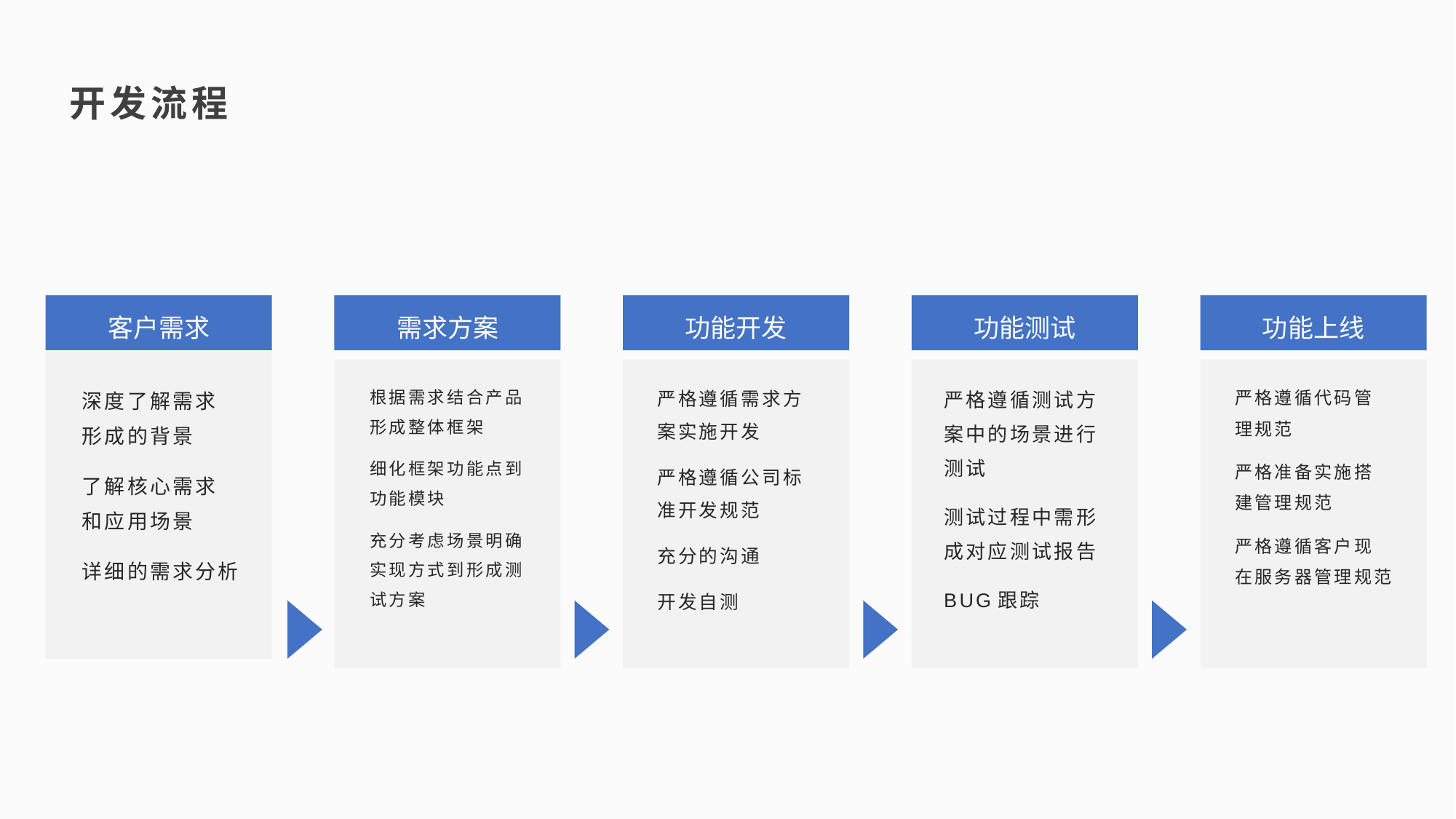

开发流程
客户需求
需求方案
功能开发
功能测试
功能上线

深度了解需求形成的背景
了解核心需求和应用场景
详细的需求分析
根据需求结合产品形成整体框架
细化框架功能点到功能模块
充分考虑场景明确实现方式到形成测试方案
严格遵循需求方案实施开发
严格遵循公司标准开发规范
充分的沟通
开发自测
严格遵循测试方案中的场景进行测试
测试过程中需形成对应测试报告
BUG跟踪
严格遵循代码管理规范
严格准备实施搭建管理规范
严格遵循客户现在服务器管理规范